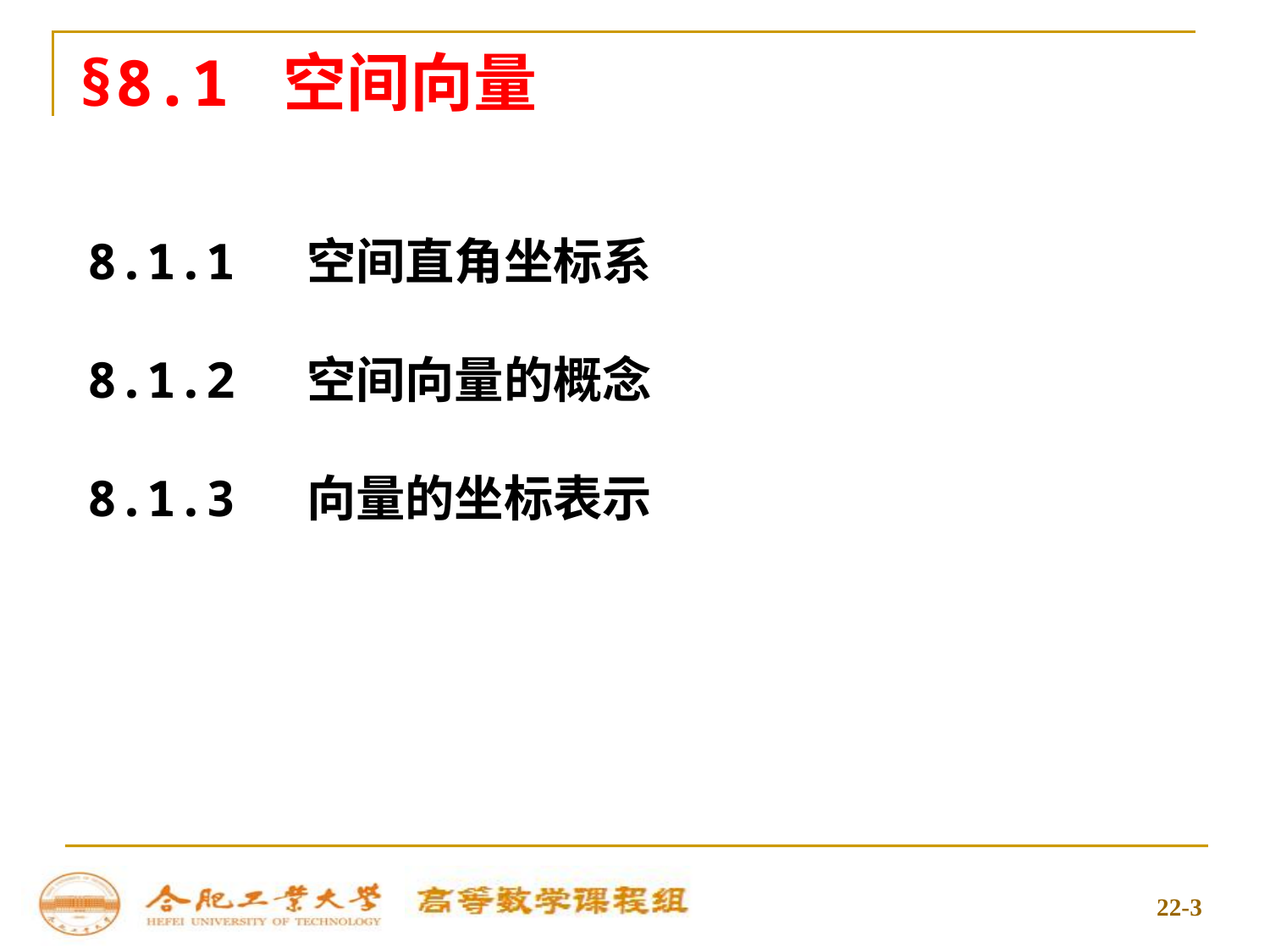

§8.1 空间向量
8.1.1  空间直角坐标系
8.1.2  空间向量的概念
8.1.3  向量的坐标表示
22-3